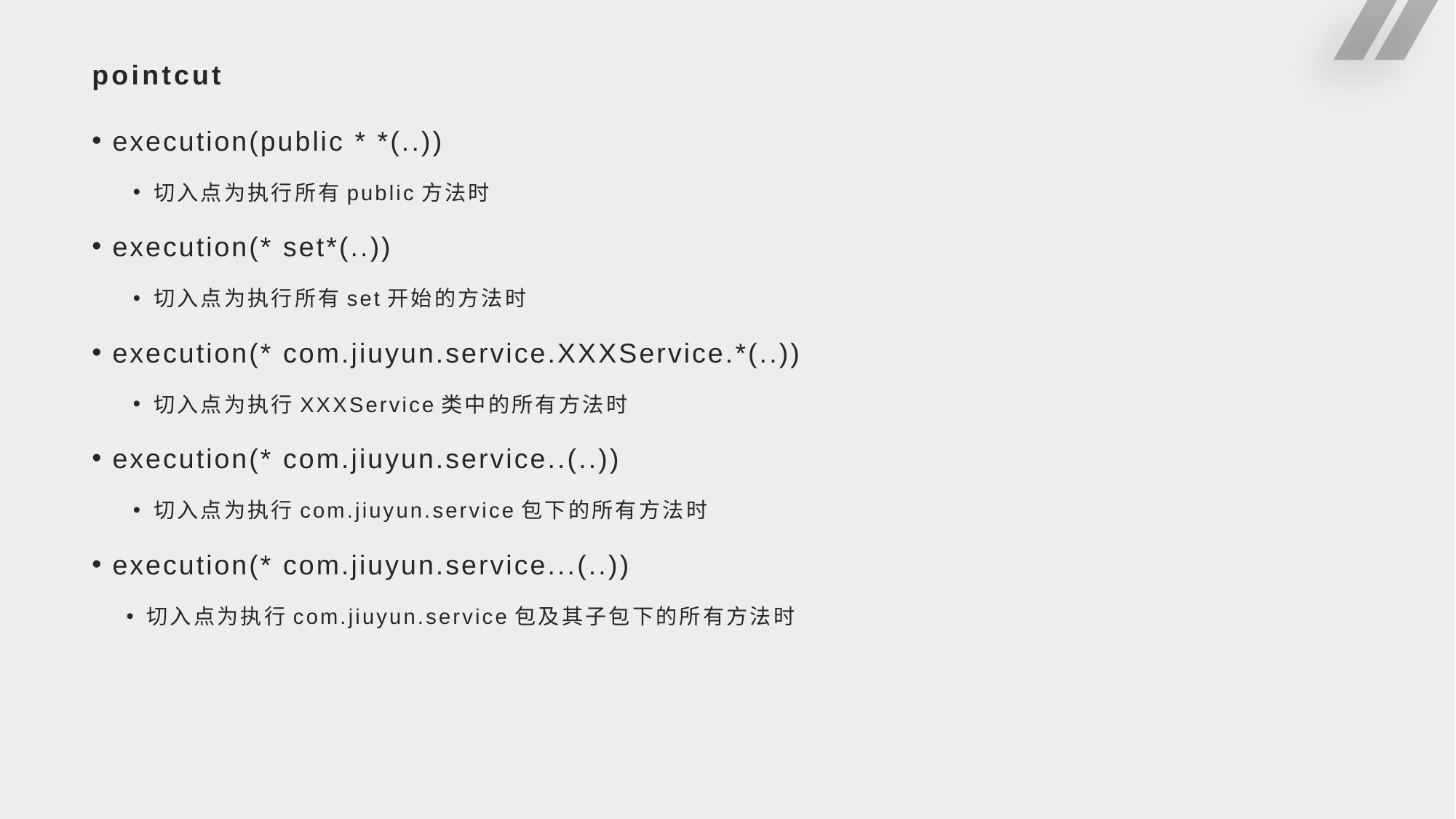

# pointcut
execution(public * *(..))
切入点为执行所有public方法时
execution(* set*(..))
切入点为执行所有set开始的方法时
execution(* com.jiuyun.service.XXXService.*(..))
切入点为执行XXXService类中的所有方法时
execution(* com.jiuyun.service..(..))
切入点为执行com.jiuyun.service包下的所有方法时
execution(* com.jiuyun.service...(..))
切入点为执行com.jiuyun.service包及其子包下的所有方法时